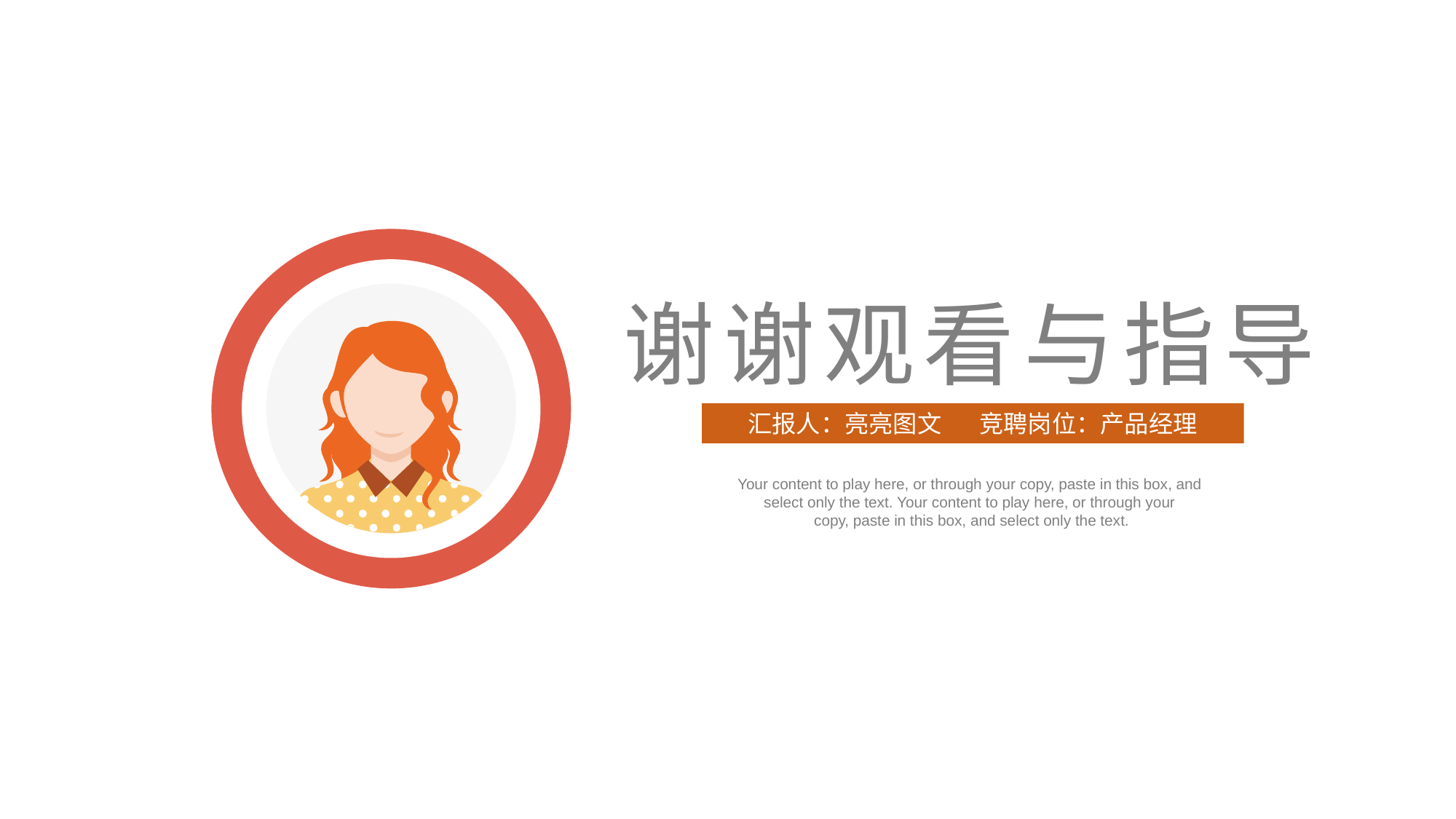

谢谢观看与指导

汇报人：亮亮图文       竞聘岗位：产品经理
Your content to play here, or through your copy, paste in this box, and
select only the text. Your content to play here, or through your
copy, paste in this box, and select only the text.